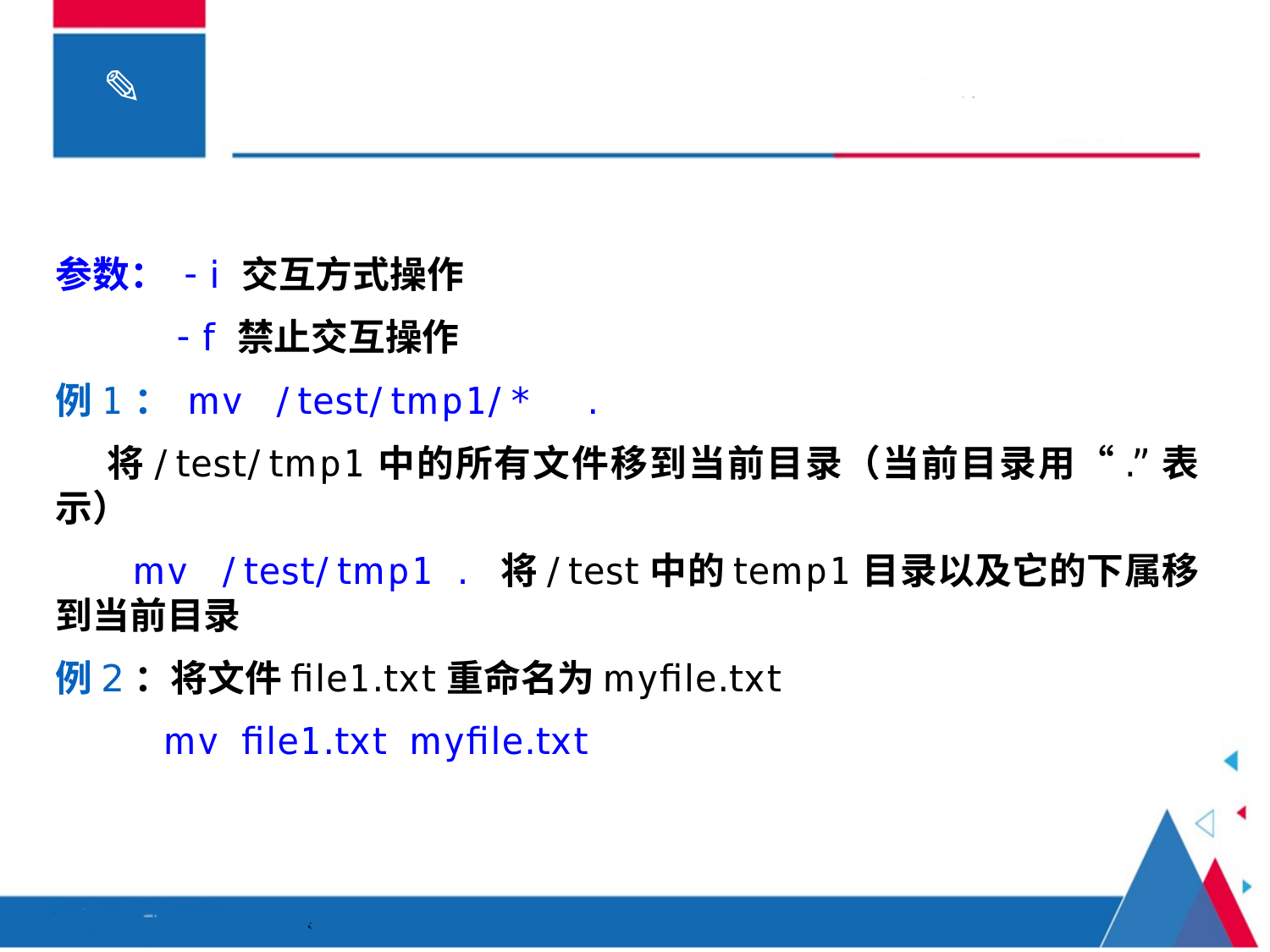

参数： - i 交互方式操作
             - f 禁止交互操作
例1： mv   /test/tmp1/*     .
    将/test/tmp1中的所有文件移到当前目录（当前目录用“.”表示）
        mv   /test/tmp1  .  将/test中的temp1目录以及它的下属移到当前目录
例2：将文件file1.txt重命名为myfile.txt
　　   mv  file1.txt  myfile.txt